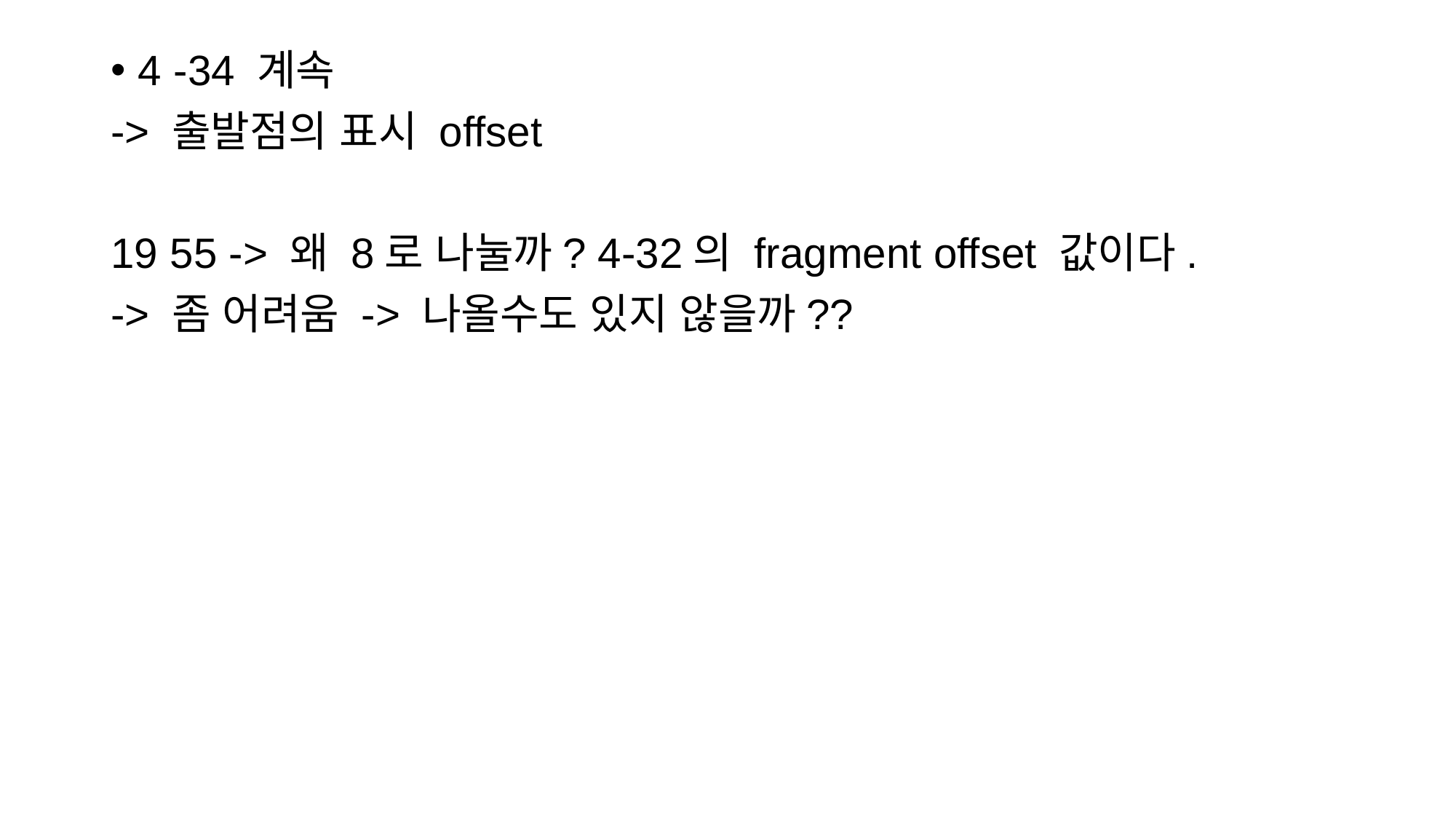

4 -34 계속
-> 출발점의 표시 offset

19 55 -> 왜 8로 나눌까? 4-32의 fragment offset 값이다.
-> 좀 어려움 -> 나올수도 있지 않을까??